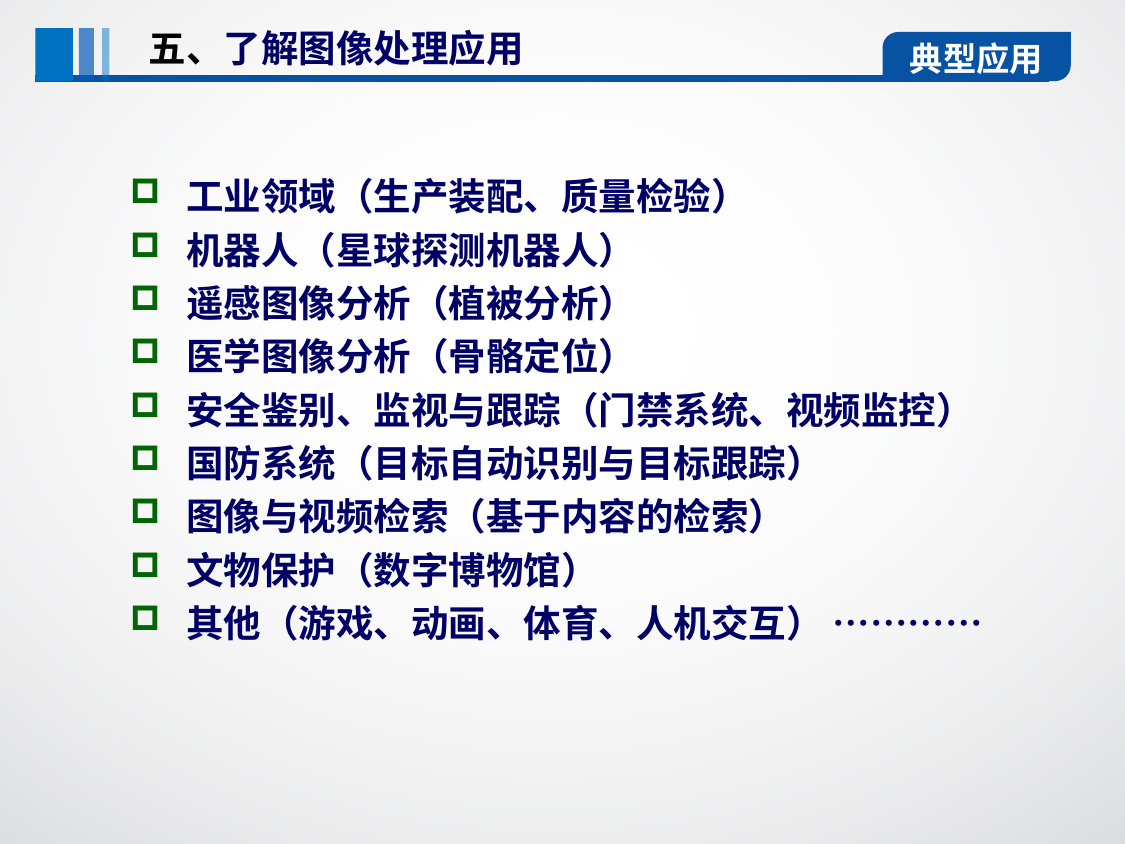

五、了解图像处理应用
典型应用
工业领域（生产装配、质量检验）
机器人（星球探测机器人）
遥感图像分析（植被分析）
医学图像分析（骨骼定位）
安全鉴别、监视与跟踪（门禁系统、视频监控）
国防系统（目标自动识别与目标跟踪）
图像与视频检索（基于内容的检索）
文物保护（数字博物馆）
其他（游戏、动画、体育、人机交互） …………
37